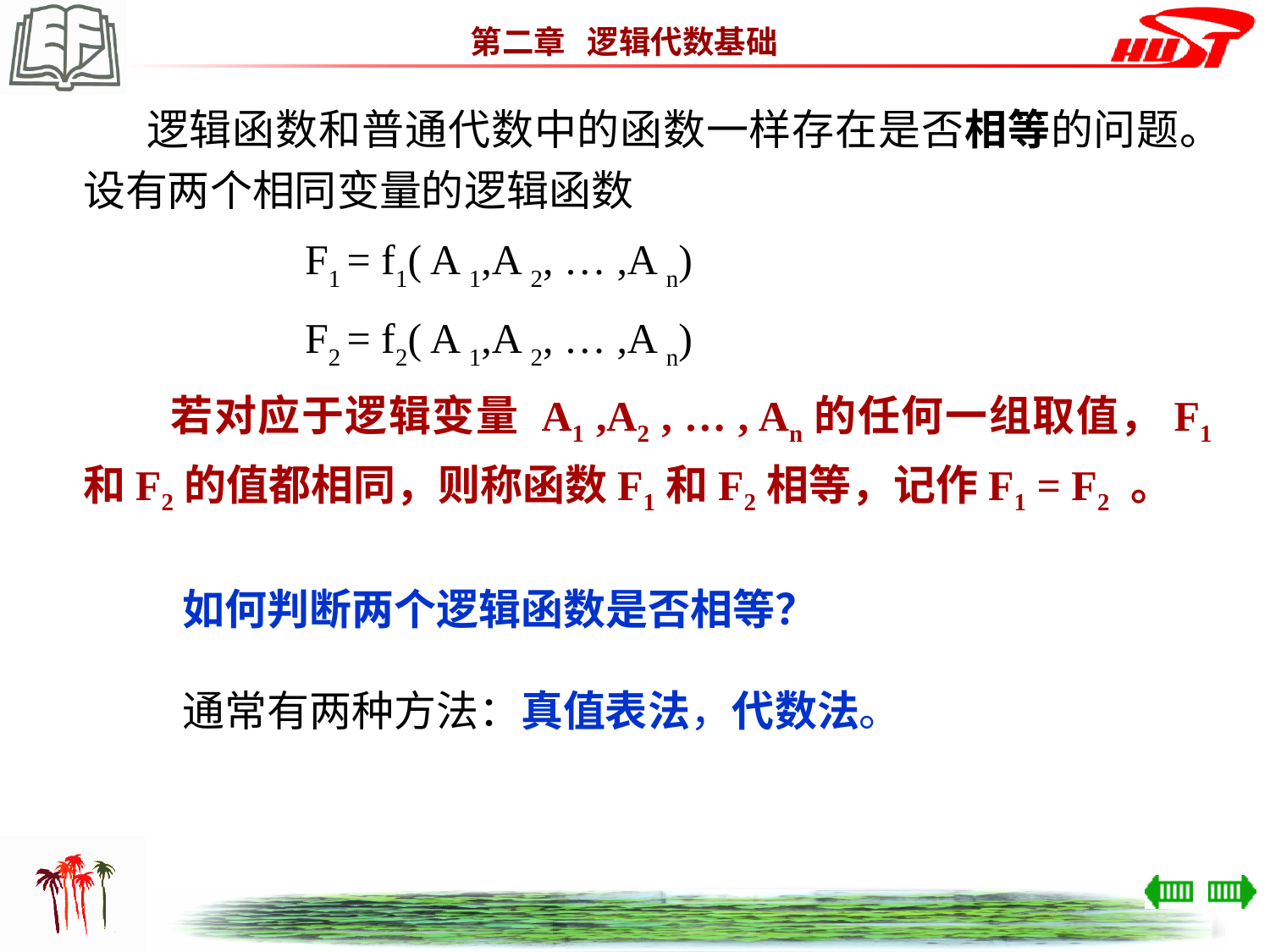

逻辑函数和普通代数中的函数一样存在是否相等的问题。设有两个相同变量的逻辑函数
　　　　　F1 = f1( A 1,A 2, … ,A n)
　　　　　F2 = f2( A 1,A 2, … ,A n)
　　若对应于逻辑变量 A1 ,A2 , … , An的任何一组取值，F1和F2的值都相同，则称函数F1和F2相等，记作F1 = F2 。
　　如何判断两个逻辑函数是否相等？

　　通常有两种方法：真值表法，代数法。